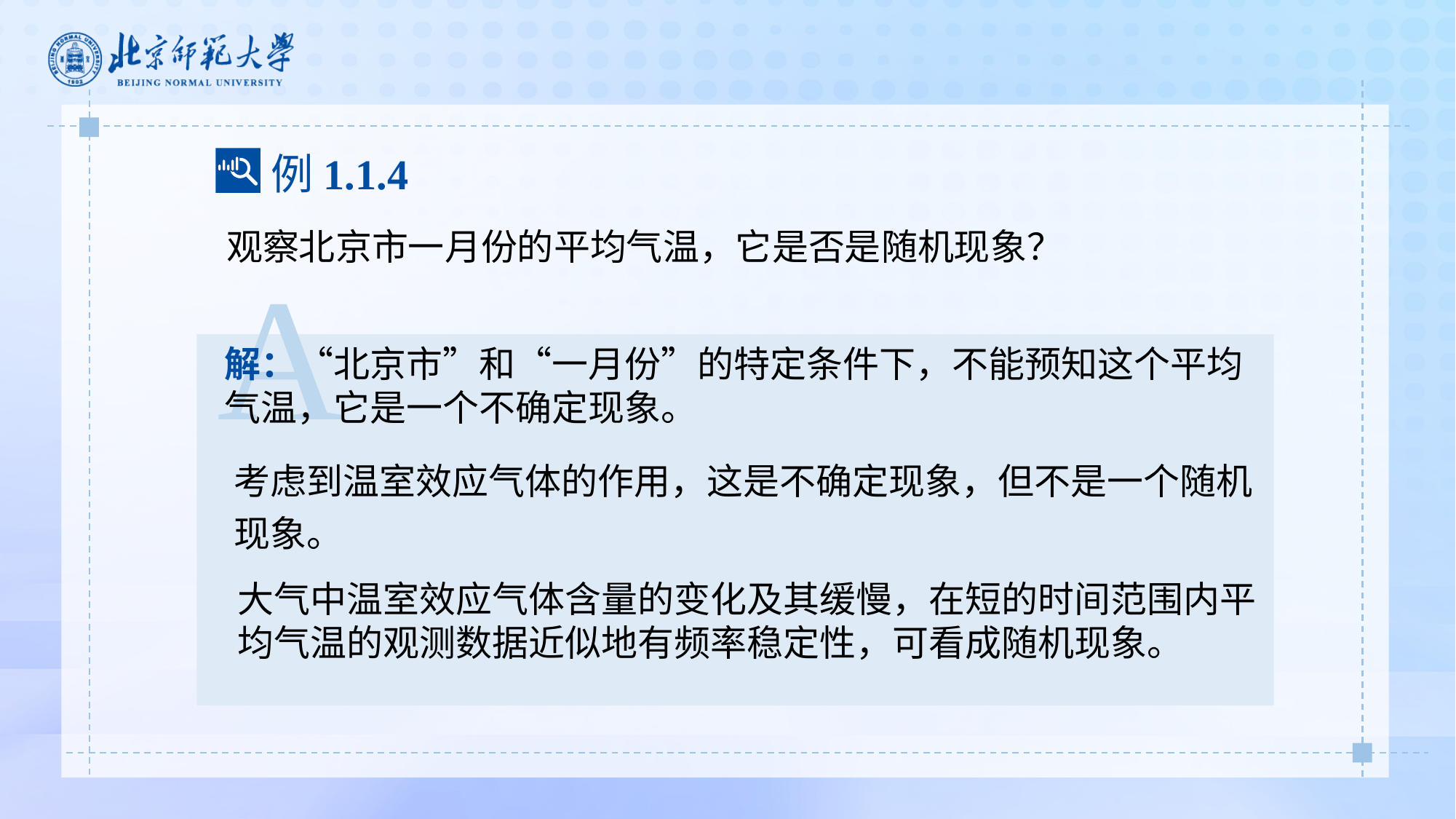

例1.1.4

观察北京市一月份的平均气温，它是否是随机现象？
A

解：“北京市”和“一月份”的特定条件下，不能预知这个平均气温，它是一个不确定现象。
考虑到温室效应气体的作用，这是不确定现象，但不是一个随机现象。
大气中温室效应气体含量的变化及其缓慢，在短的时间范围内平均气温的观测数据近似地有频率稳定性，可看成随机现象。